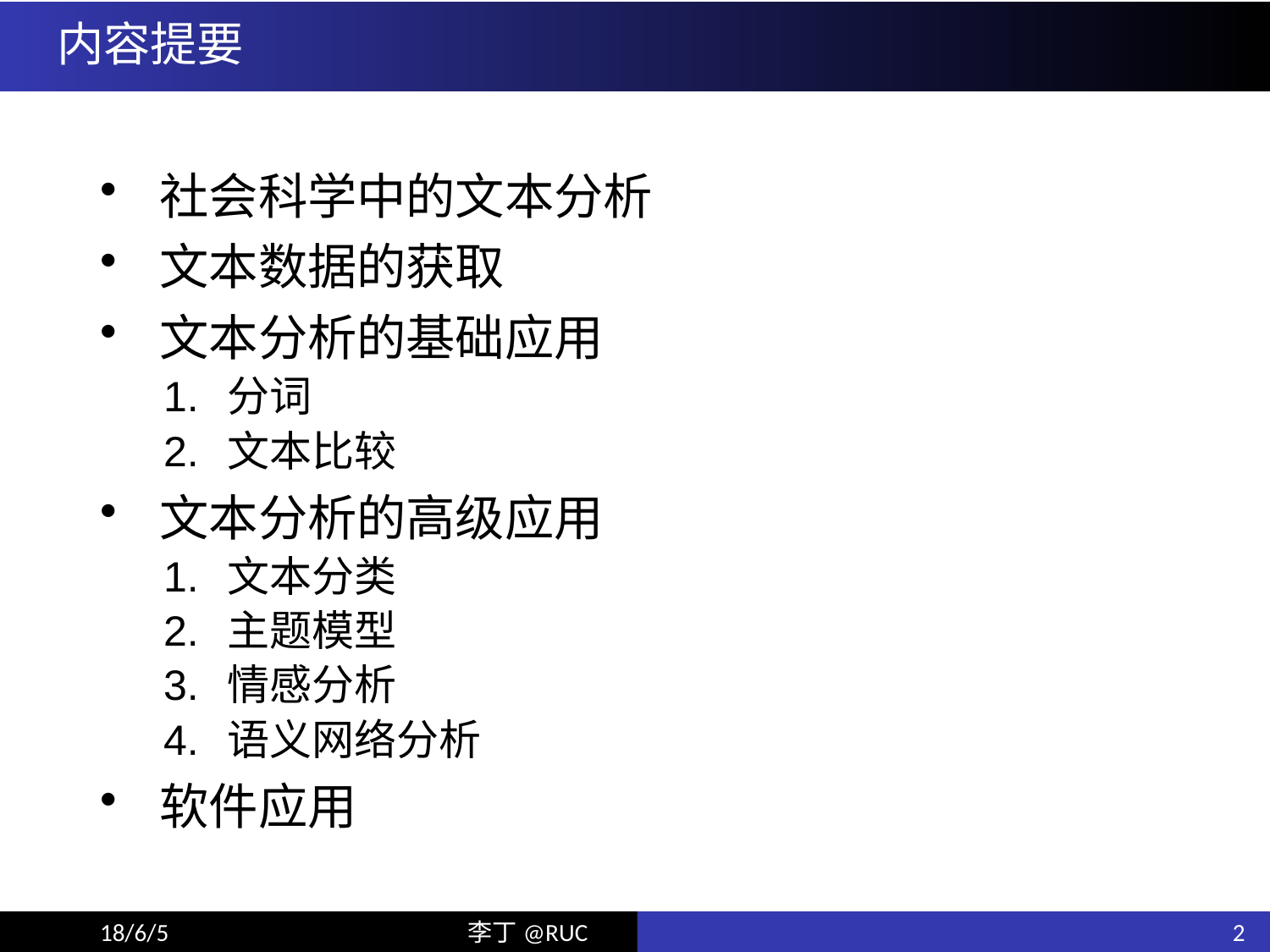

# 内容提要
社会科学中的文本分析
文本数据的获取
文本分析的基础应用
分词
文本比较
文本分析的高级应用
文本分类
主题模型
情感分析
语义网络分析
软件应用
2
18/6/5
李丁@RUC